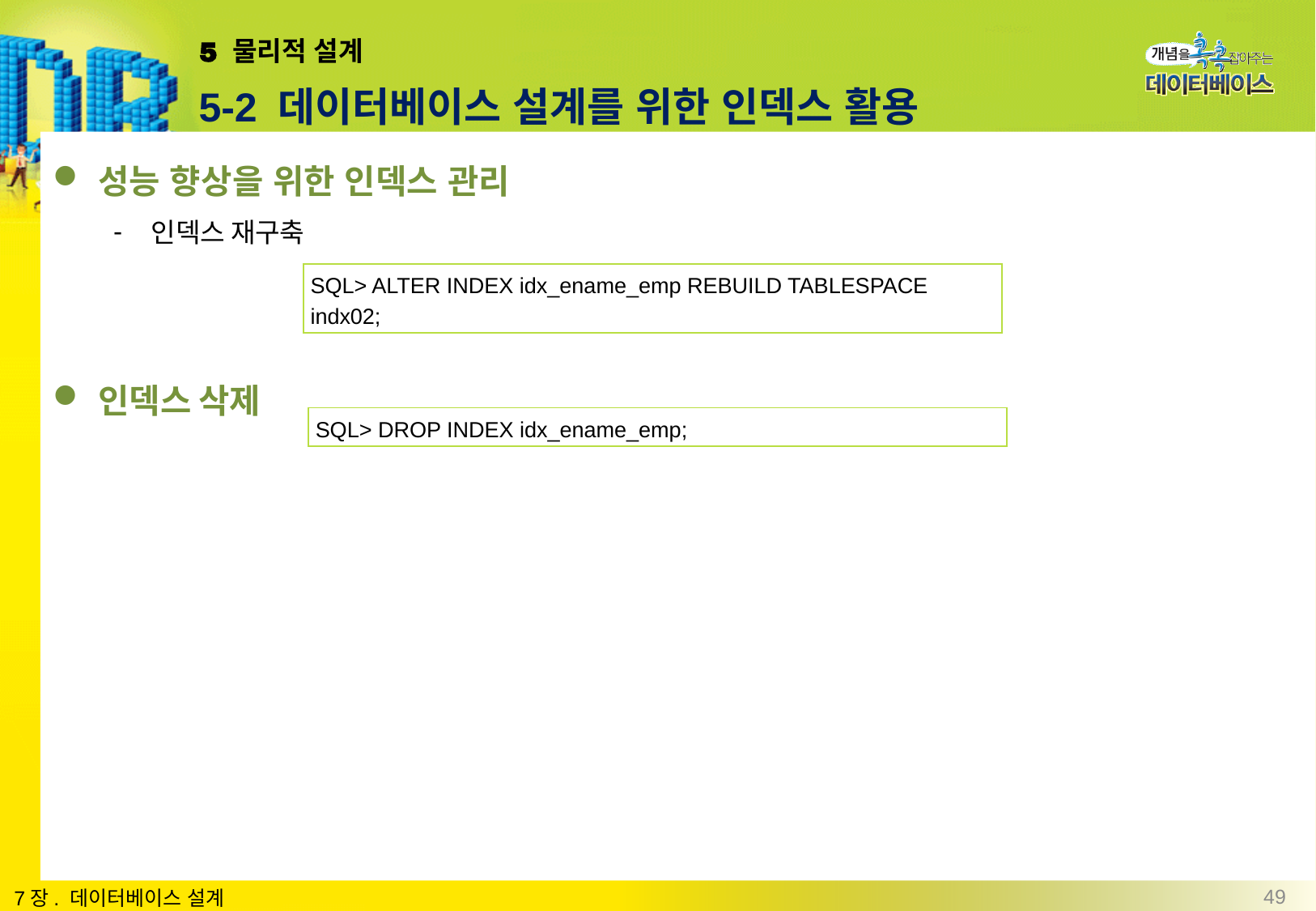

# 5 물리적 설계
5-2 데이터베이스 설계를 위한 인덱스 활용
성능 향상을 위한 인덱스 관리
인덱스 재구축

인덱스 삭제

| SQL> ALTER INDEX idx\_ename\_emp REBUILD TABLESPACE indx02; |
| --- |
| SQL> DROP INDEX idx\_ename\_emp; |
| --- |
49